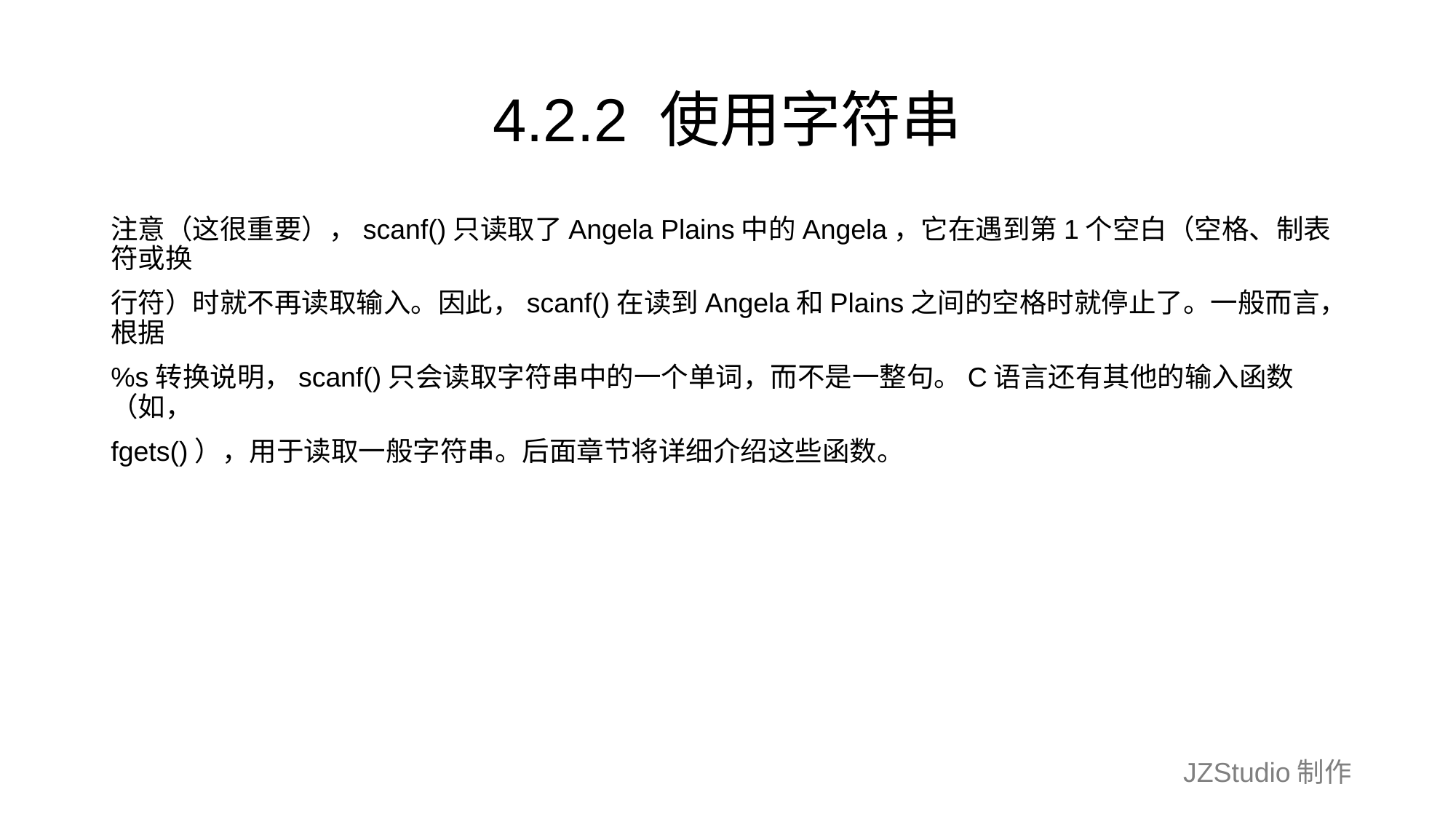

# 4.2.2 使用字符串
注意（这很重要），scanf()只读取了Angela Plains中的Angela，它在遇到第1个空白（空格、制表符或换
行符）时就不再读取输入。因此，scanf()在读到Angela和Plains之间的空格时就停止了。一般而言，根据
%s转换说明，scanf()只会读取字符串中的一个单词，而不是一整句。C语言还有其他的输入函数（如，
fgets()），用于读取一般字符串。后面章节将详细介绍这些函数。